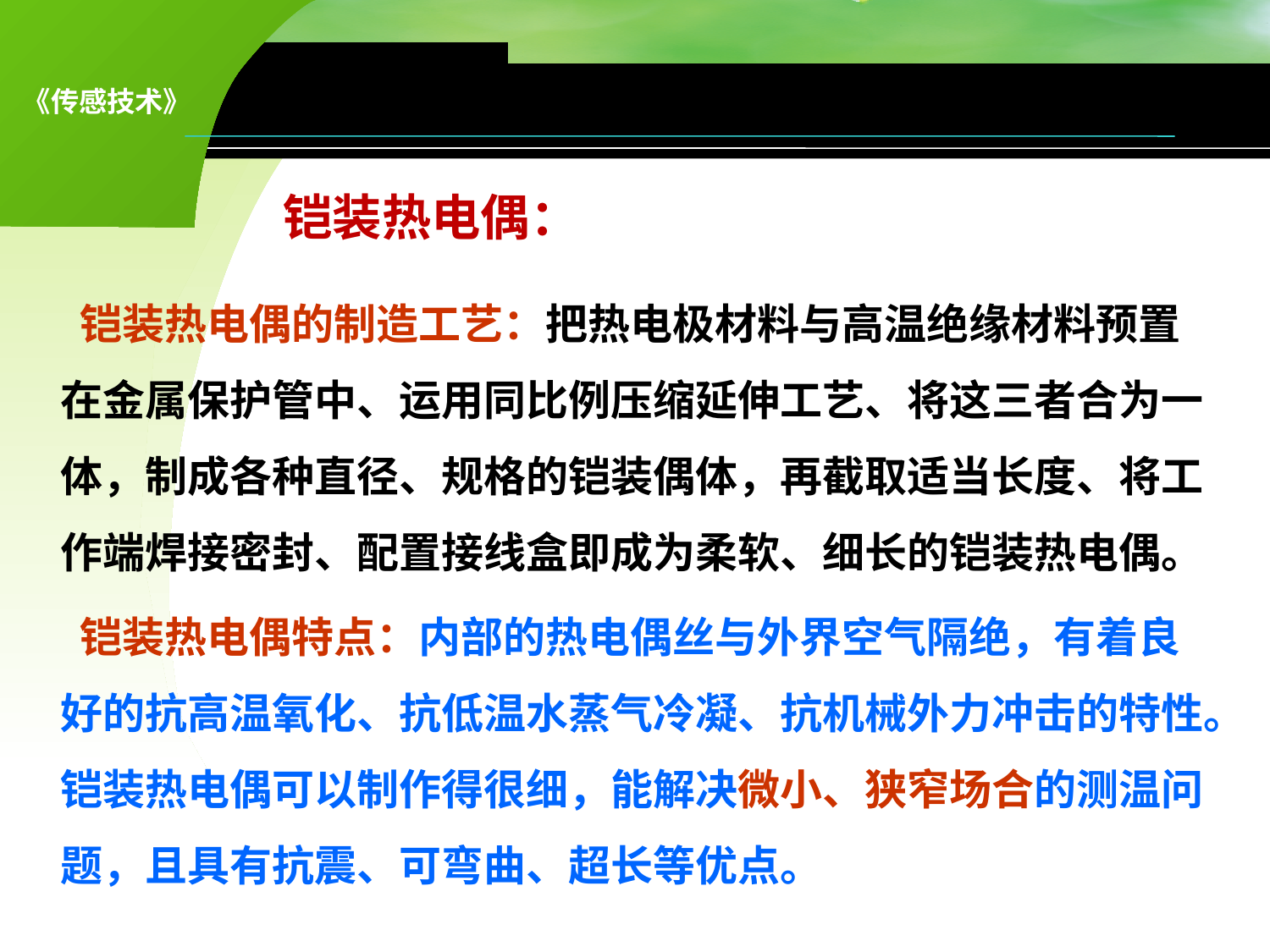

铠装热电偶：
      铠装热电偶的制造工艺：把热电极材料与高温绝缘材料预置在金属保护管中、运用同比例压缩延伸工艺、将这三者合为一体，制成各种直径、规格的铠装偶体，再截取适当长度、将工作端焊接密封、配置接线盒即成为柔软、细长的铠装热电偶。
      铠装热电偶特点：内部的热电偶丝与外界空气隔绝，有着良好的抗高温氧化、抗低温水蒸气冷凝、抗机械外力冲击的特性。铠装热电偶可以制作得很细，能解决微小、狭窄场合的测温问题，且具有抗震、可弯曲、超长等优点。